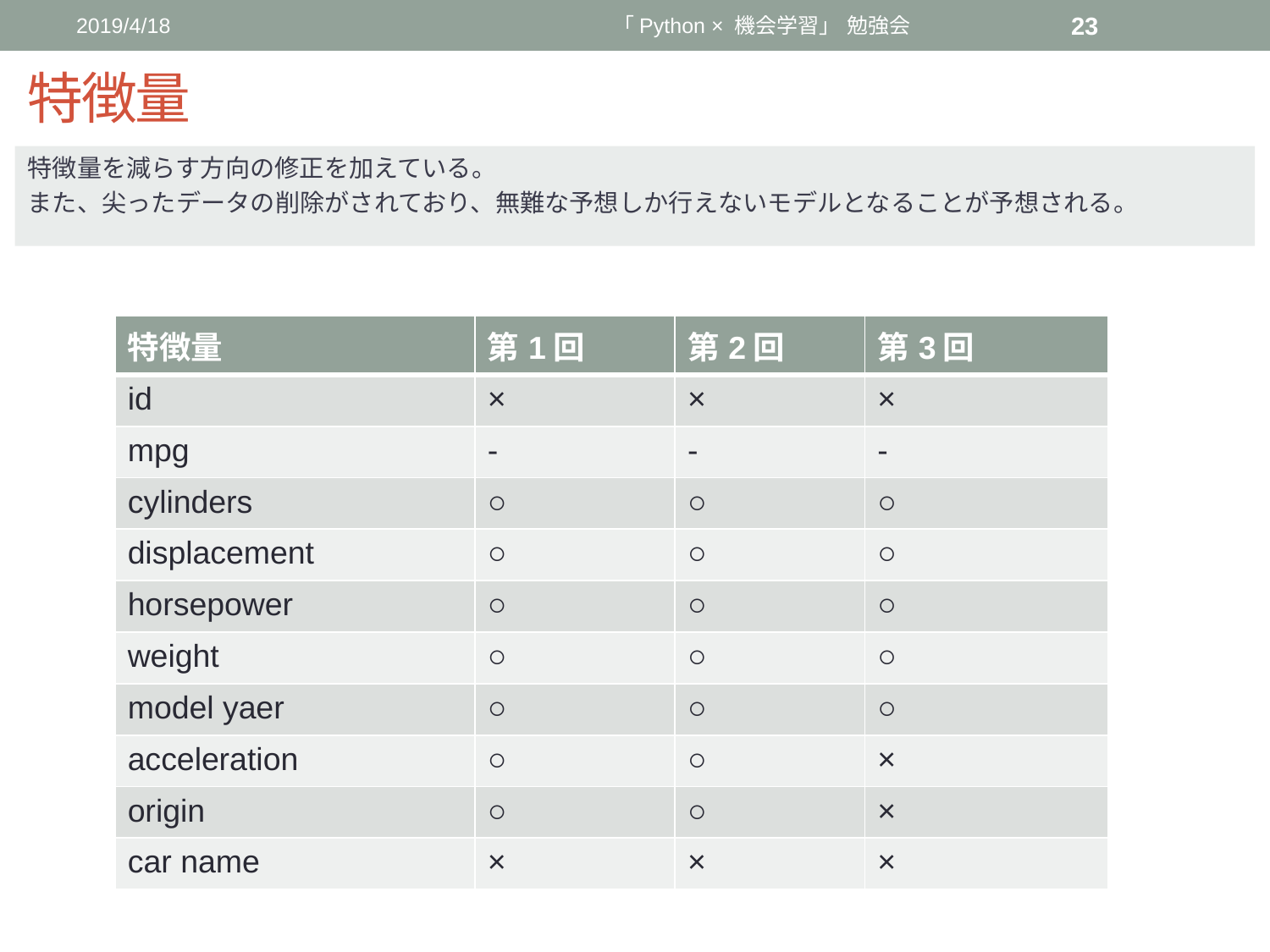

2019/4/18
「Python × 機会学習」 勉強会
23
# 特徴量
特徴量を減らす方向の修正を加えている。
また、尖ったデータの削除がされており、無難な予想しか行えないモデルとなることが予想される。
| 特徴量 | 第1回 | 第2回 | 第3回 |
| --- | --- | --- | --- |
| id | × | × | × |
| mpg | - | - | - |
| cylinders | ○ | ○ | ○ |
| displacement | ○ | ○ | ○ |
| horsepower | ○ | ○ | ○ |
| weight | ○ | ○ | ○ |
| model yaer | ○ | ○ | ○ |
| acceleration | ○ | ○ | × |
| origin | ○ | ○ | × |
| car name | × | × | × |